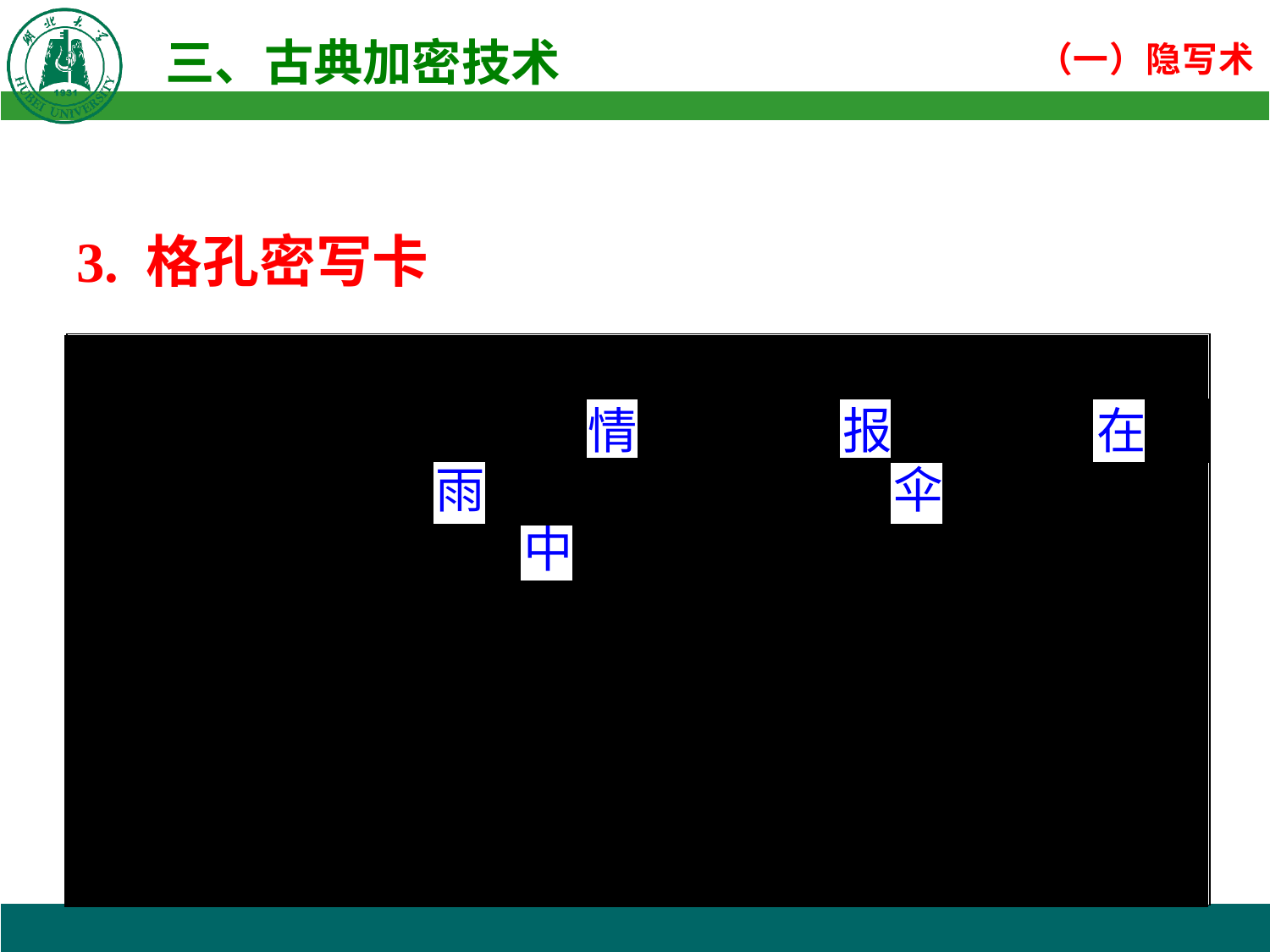

3. 格孔密写卡
王先生：
       来信收悉，你的盛情真是难以报答。我已在昨天抵达广州。秋雨连绵，每天必需备伞一把方能上街，苦矣。大约本月中旬我才能返回，届时再见。

                                                          弟 李明敬上